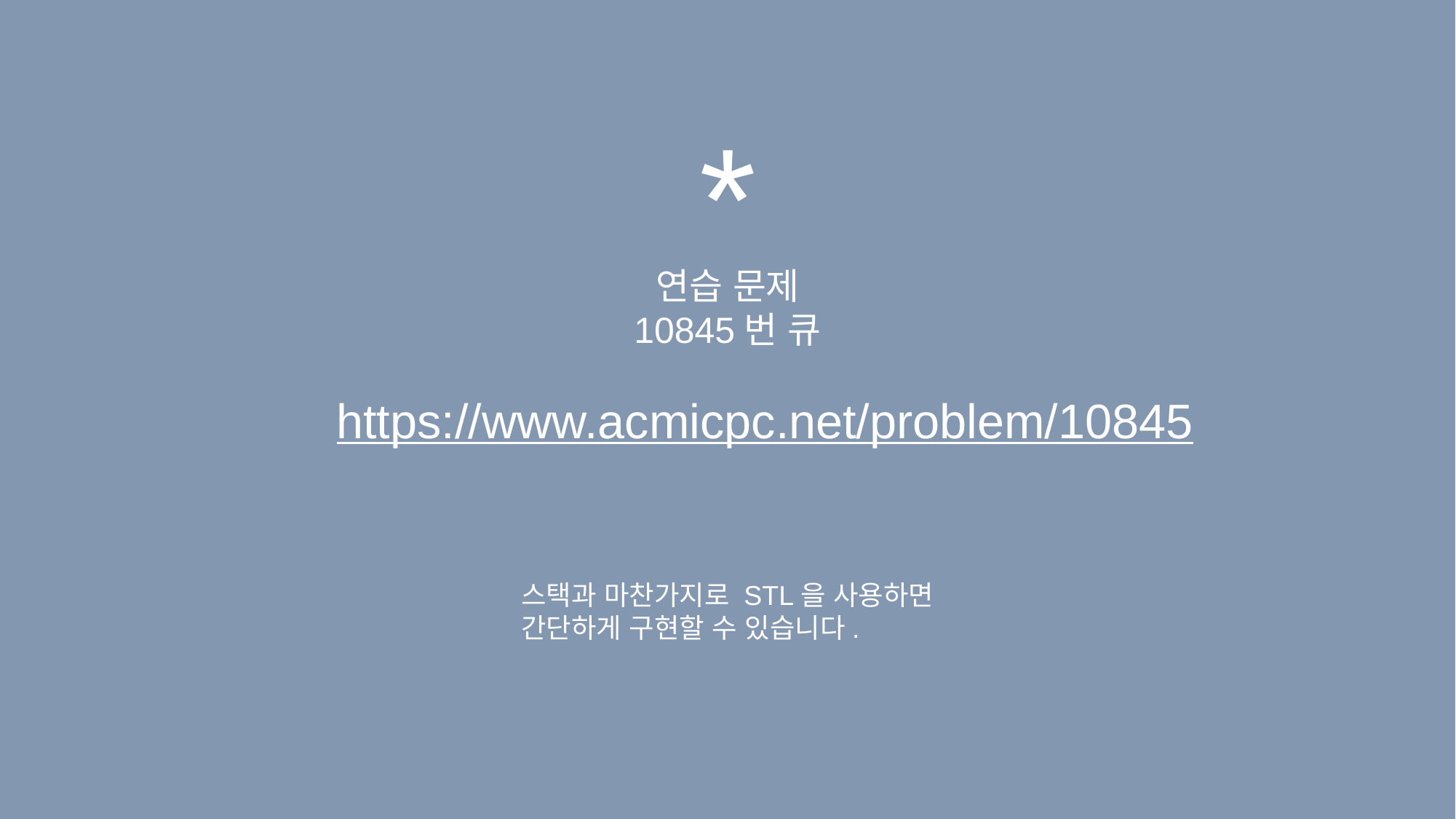

*
연습 문제
10845번 큐

https://www.acmicpc.net/problem/10845

스택과 마찬가지로 STL을 사용하면
간단하게 구현할 수 있습니다.